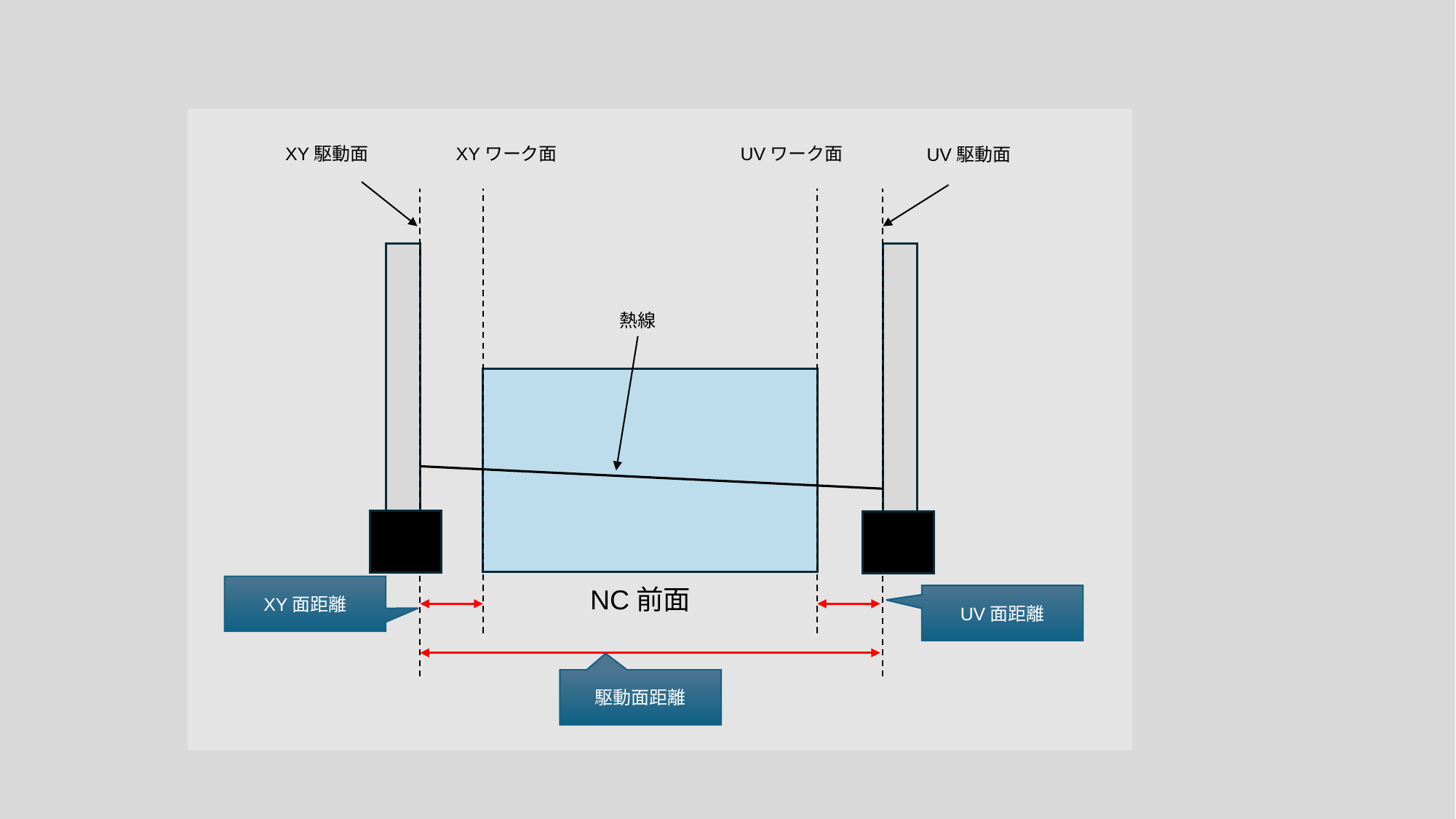

XY駆動面
XYワーク面
UVワーク面
UV駆動面

熱線

XY面距離
NC前面
UV面距離
駆動面距離